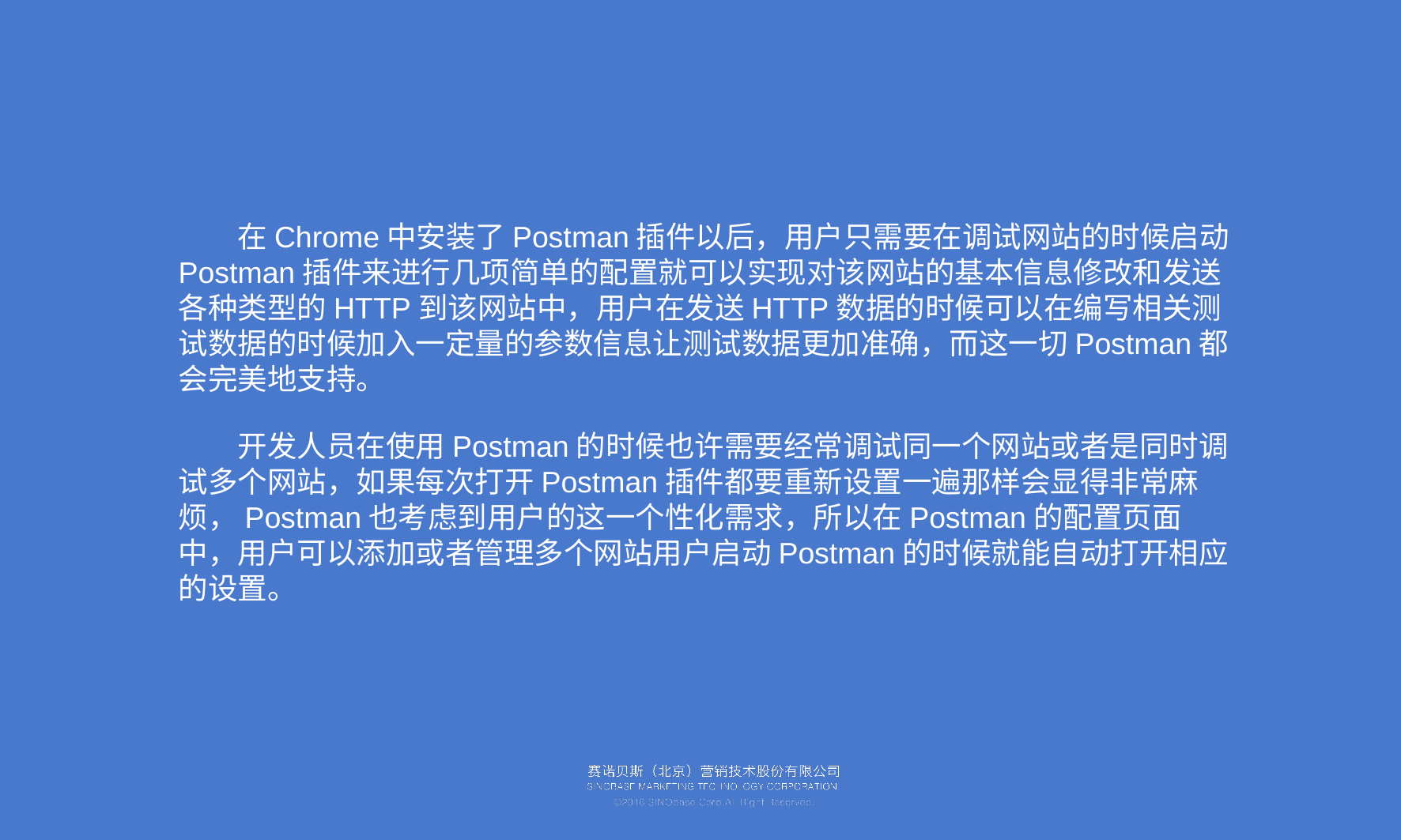

在Chrome中安装了Postman插件以后，用户只需要在调试网站的时候启动Postman插件来进行几项简单的配置就可以实现对该网站的基本信息修改和发送各种类型的HTTP到该网站中，用户在发送HTTP数据的时候可以在编写相关测试数据的时候加入一定量的参数信息让测试数据更加准确，而这一切Postman都会完美地支持。
开发人员在使用Postman的时候也许需要经常调试同一个网站或者是同时调试多个网站，如果每次打开Postman插件都要重新设置一遍那样会显得非常麻烦，Postman也考虑到用户的这一个性化需求，所以在Postman的配置页面中，用户可以添加或者管理多个网站用户启动Postman的时候就能自动打开相应的设置。